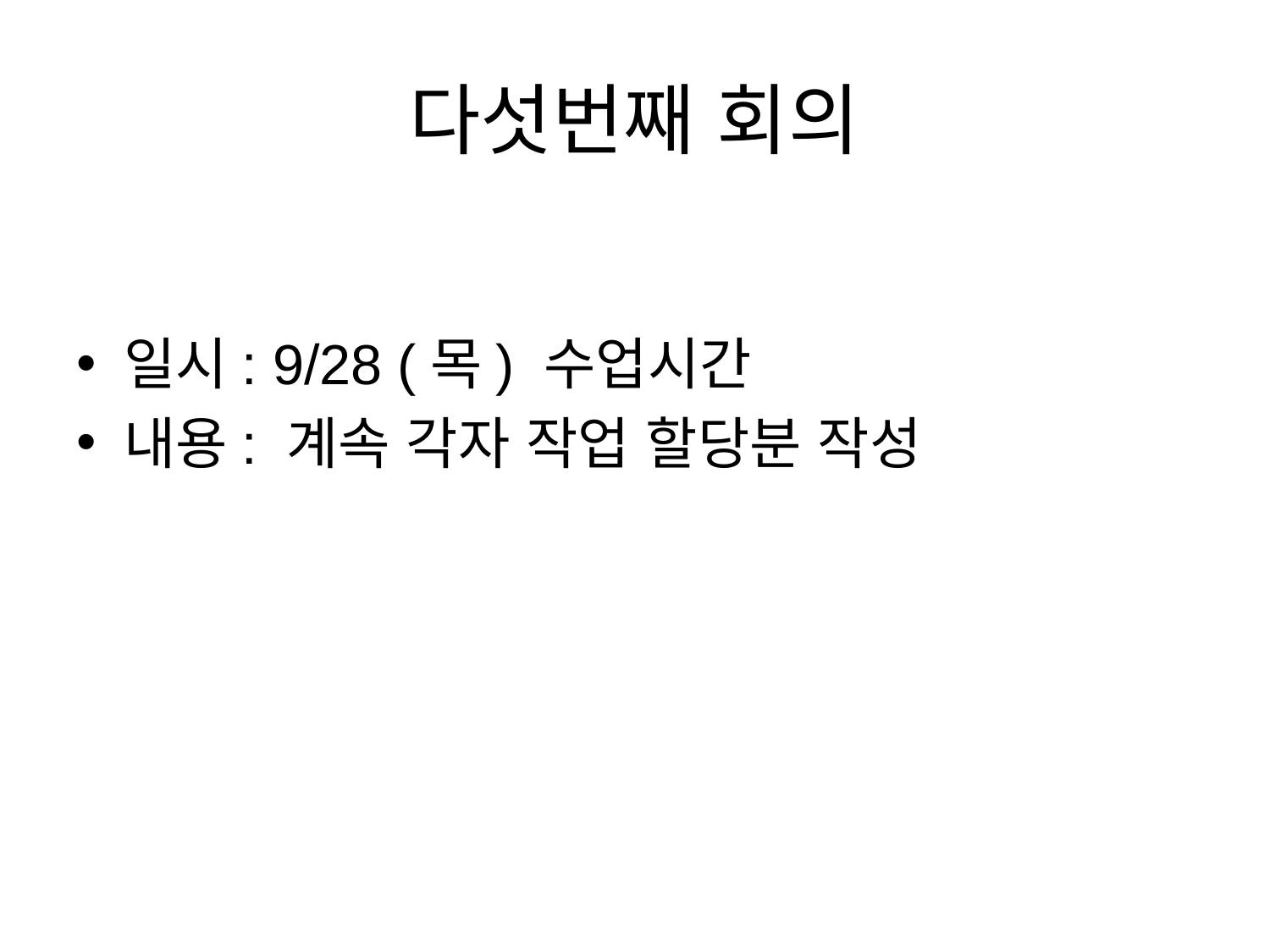

# 다섯번째 회의
일시: 9/28 (목) 수업시간
내용: 계속 각자 작업 할당분 작성